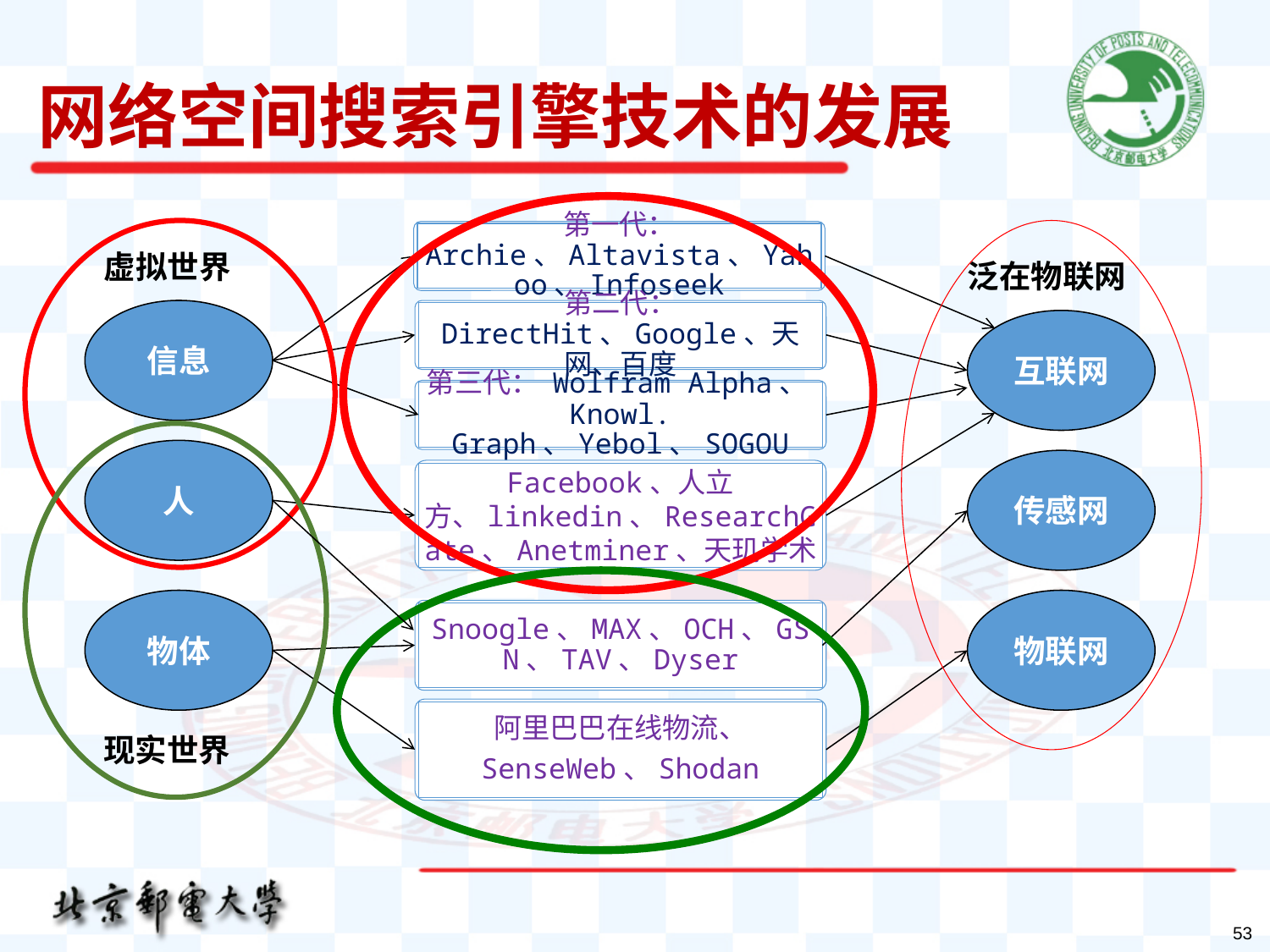

网络空间搜索引擎技术的发展

虚拟世界

泛在物联网

第一代： Archie、Altavista、Yahoo、Infoseek
信息

第二代： DirectHit、Google、天网、百度
互联网

第三代： Wolfram Alpha、Knowl. Graph、Yebol、SOGOU

现实世界
人
传感网

Facebook、人立方、linkedin、ResearchGate、Anetminer、天玑学术

物体
物联网

Snoogle、MAX、OCH、GSN、TAV、Dyser

阿里巴巴在线物流、
SenseWeb、Shodan